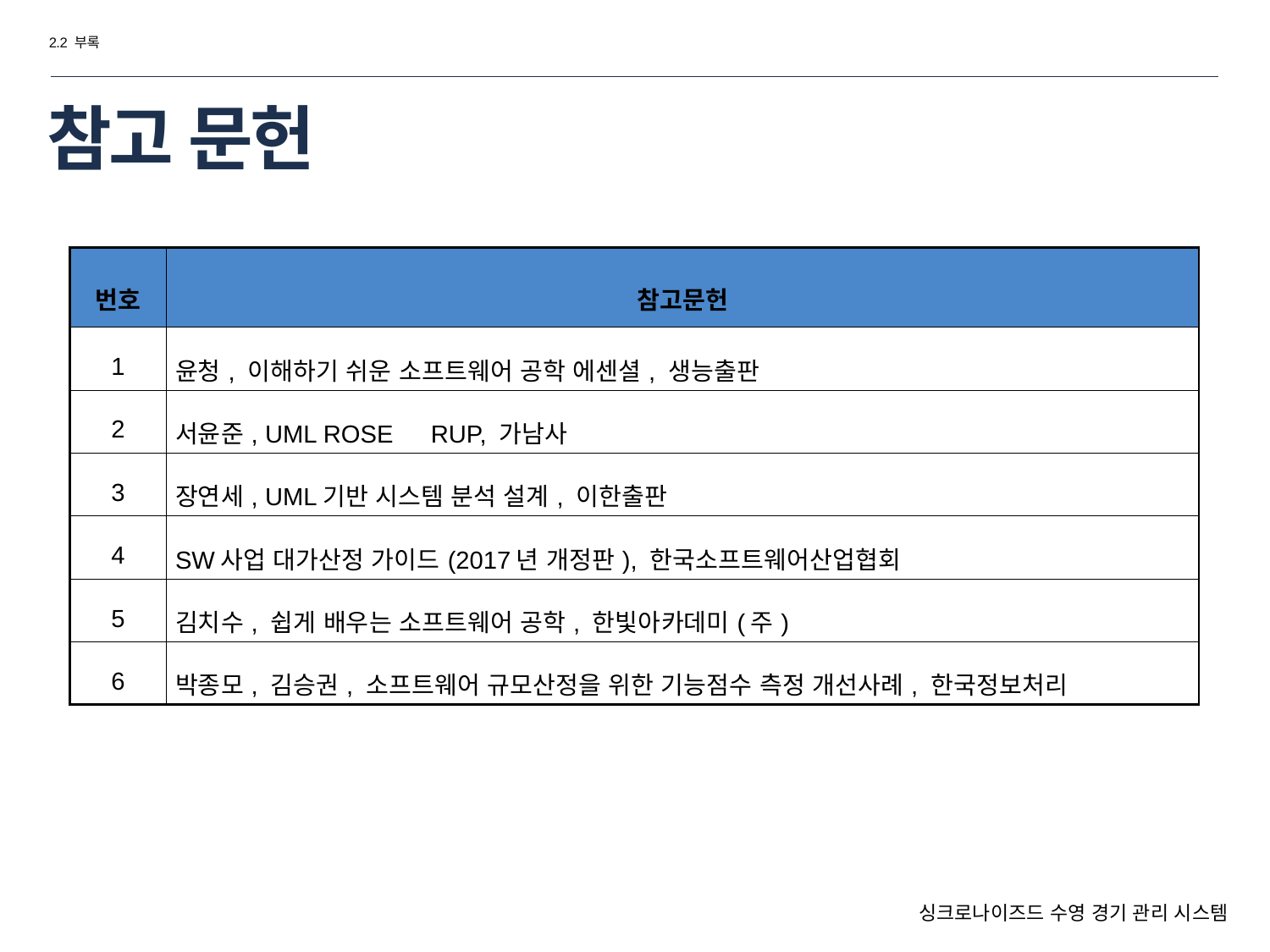

2.2 부록
# 참고 문헌
| 번호 | 참고문헌 |
| --- | --- |
| 1 | 윤청, 이해하기 쉬운 소프트웨어 공학 에센셜, 생능출판 |
| 2 | 서윤준, UML ROSE　RUP, 가남사 |
| 3 | 장연세, UML기반 시스템 분석 설계, 이한출판 |
| 4 | SW사업 대가산정 가이드(2017년 개정판), 한국소프트웨어산업협회 |
| 5 | 김치수, 쉽게 배우는 소프트웨어 공학, 한빛아카데미(주) |
| 6 | 박종모, 김승권, 소프트웨어 규모산정을 위한 기능점수 측정 개선사례, 한국정보처리 |
싱크로나이즈드 수영 경기 관리 시스템